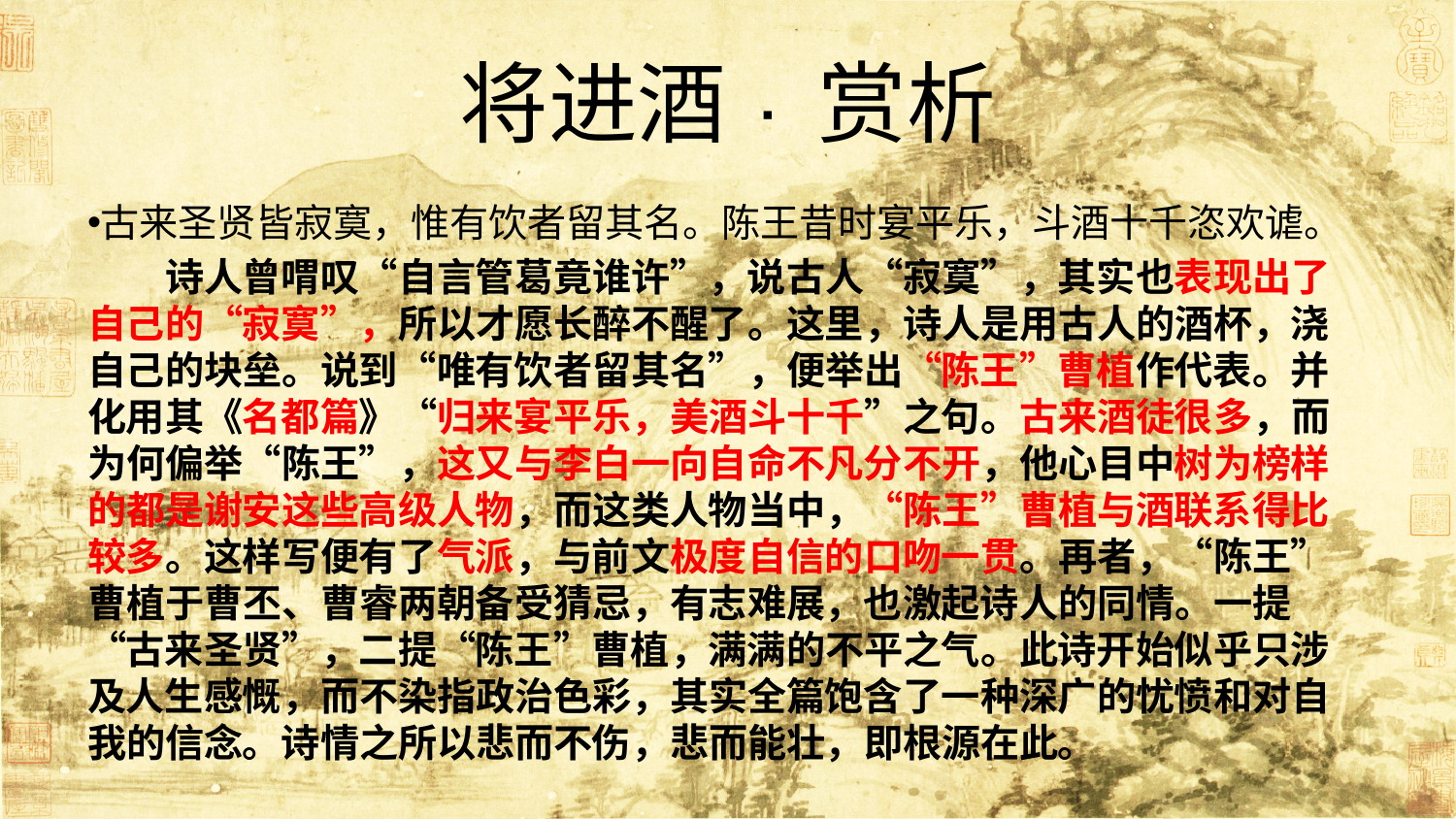

# 将进酒·赏析
古来圣贤皆寂寞，惟有饮者留其名。陈王昔时宴平乐，斗酒十千恣欢谑。
　　诗人曾喟叹“自言管葛竟谁许”，说古人“寂寞”，其实也表现出了自己的“寂寞”，所以才愿长醉不醒了。这里，诗人是用古人的酒杯，浇自己的块垒。说到“唯有饮者留其名”，便举出“陈王”曹植作代表。并化用其《名都篇》“归来宴平乐，美酒斗十千”之句。古来酒徒很多，而为何偏举“陈王”，这又与李白一向自命不凡分不开，他心目中树为榜样的都是谢安这些高级人物，而这类人物当中，“陈王”曹植与酒联系得比较多。这样写便有了气派，与前文极度自信的口吻一贯。再者，“陈王”曹植于曹丕、曹睿两朝备受猜忌，有志难展，也激起诗人的同情。一提“古来圣贤”，二提“陈王”曹植，满满的不平之气。此诗开始似乎只涉及人生感慨，而不染指政治色彩，其实全篇饱含了一种深广的忧愤和对自我的信念。诗情之所以悲而不伤，悲而能壮，即根源在此。